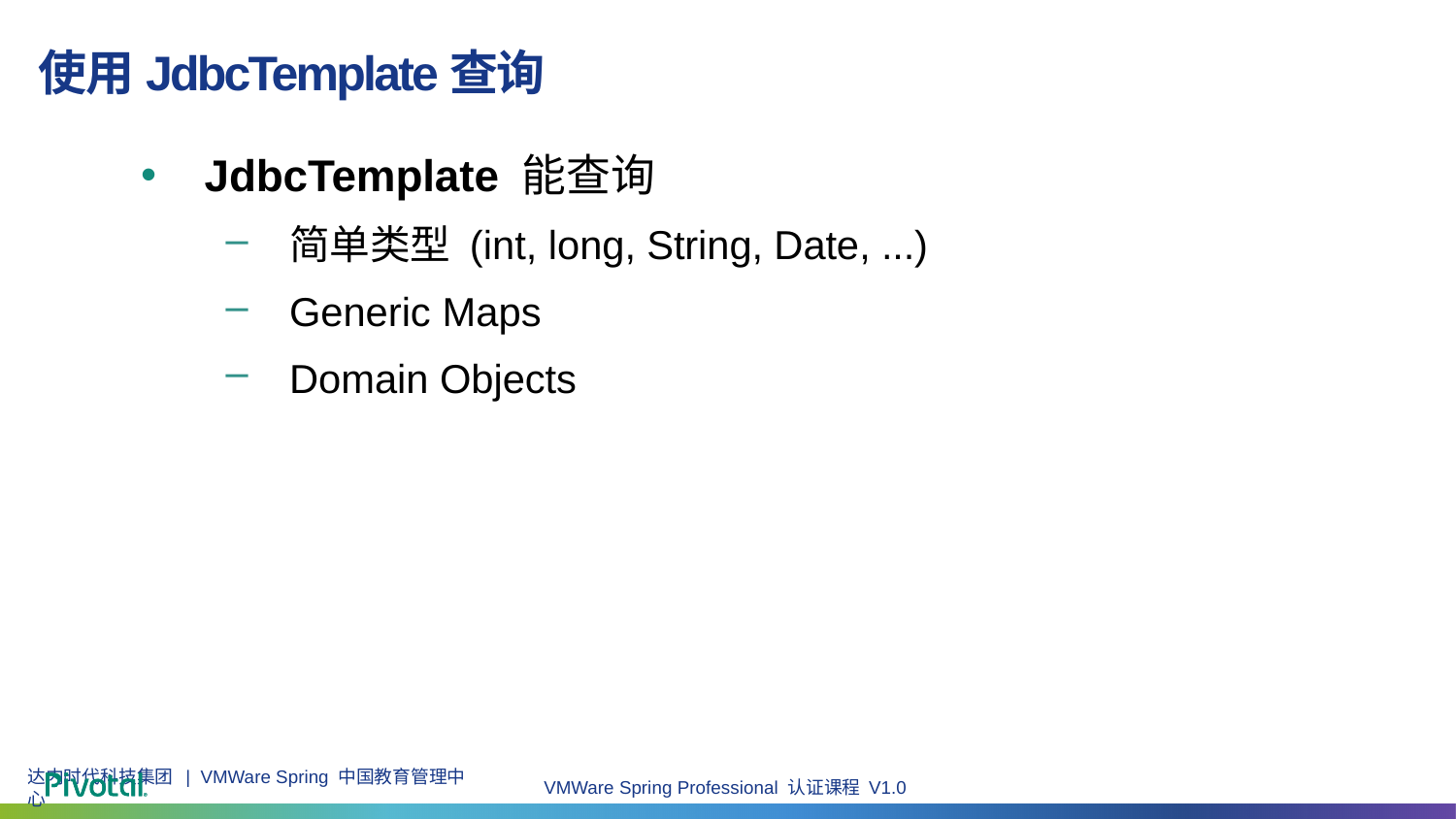

# 使用JdbcTemplate查询
JdbcTemplate 能查询
简单类型 (int, long, String, Date, ...)
Generic Maps
Domain Objects
16